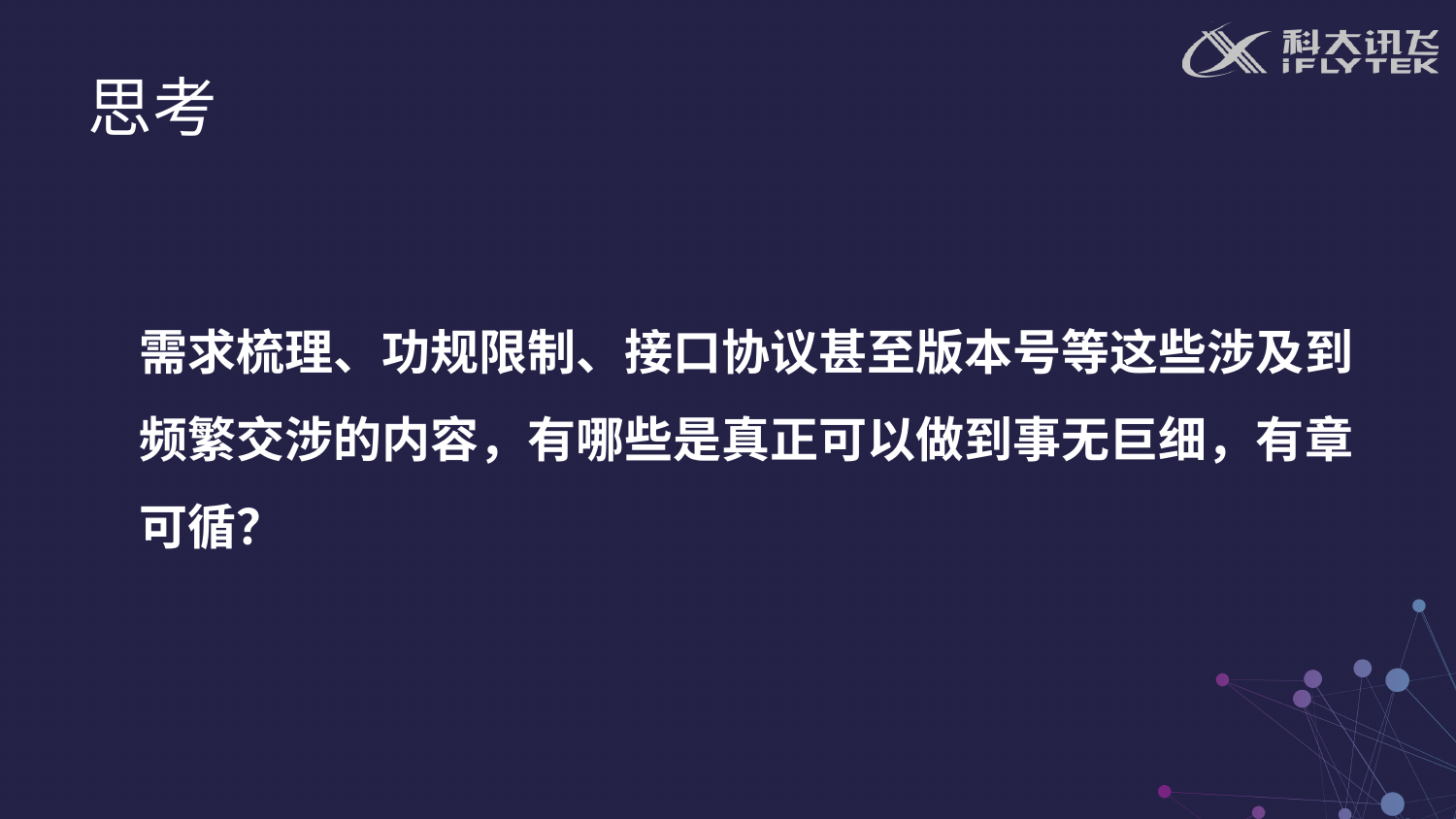

思考
需求梳理、功规限制、接口协议甚至版本号等这些涉及到频繁交涉的内容，有哪些是真正可以做到事无巨细，有章可循？